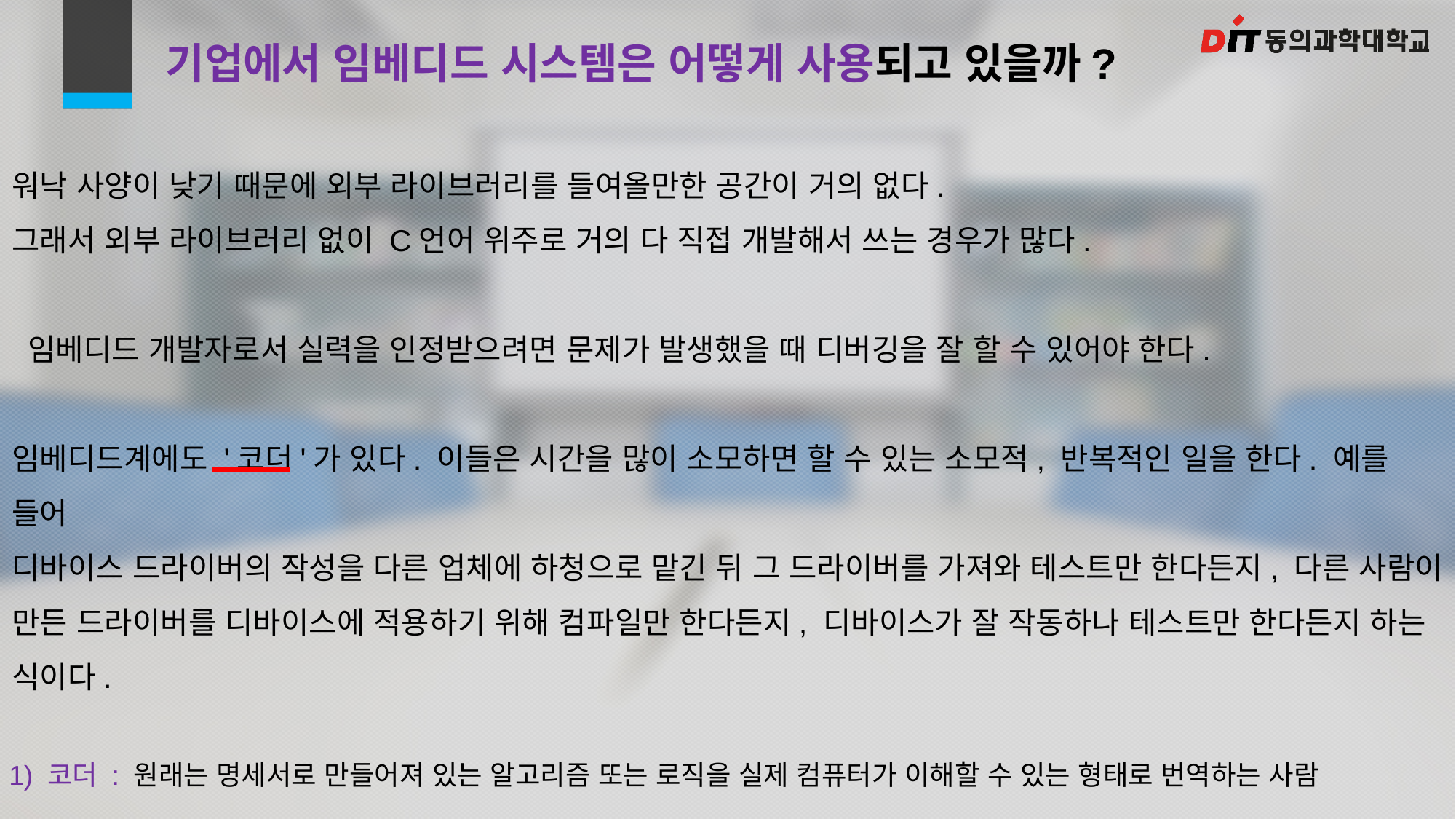

# 기업에서 임베디드 시스템은 어떻게 사용되고 있을까?
워낙 사양이 낮기 때문에 외부 라이브러리를 들여올만한 공간이 거의 없다.
그래서 외부 라이브러리 없이 C언어 위주로 거의 다 직접 개발해서 쓰는 경우가 많다.

 임베디드 개발자로서 실력을 인정받으려면 문제가 발생했을 때 디버깅을 잘 할 수 있어야 한다.

임베디드계에도 '코더'가 있다. 이들은 시간을 많이 소모하면 할 수 있는 소모적, 반복적인 일을 한다. 예를 들어
디바이스 드라이버의 작성을 다른 업체에 하청으로 맡긴 뒤 그 드라이버를 가져와 테스트만 한다든지, 다른 사람이
만든 드라이버를 디바이스에 적용하기 위해 컴파일만 한다든지, 디바이스가 잘 작동하나 테스트만 한다든지 하는 식이다.
1) 코더 : 원래는 명세서로 만들어져 있는 알고리즘 또는 로직을 실제 컴퓨터가 이해할 수 있는 형태로 번역하는 사람